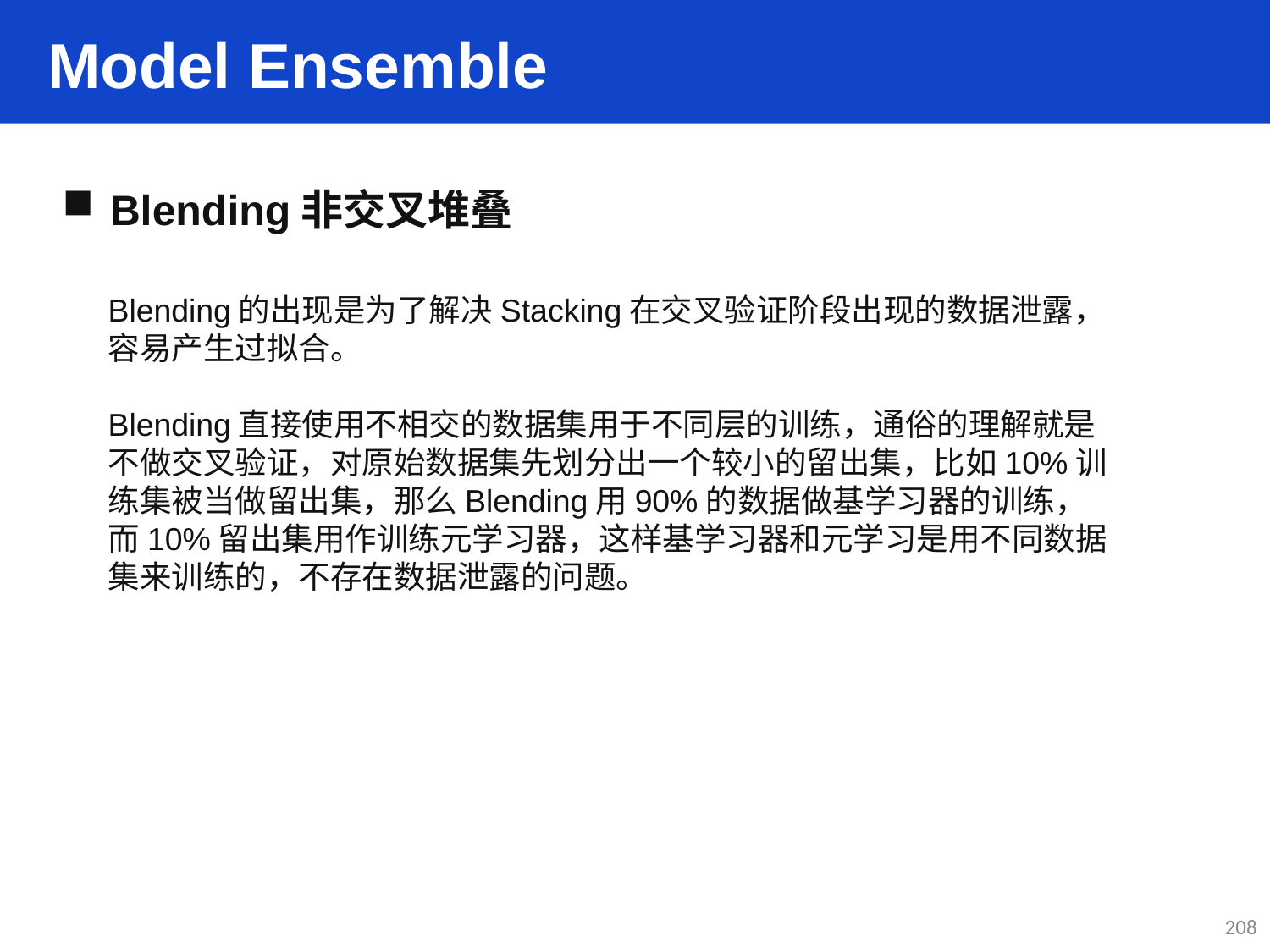

Model Ensemble

Blending非交叉堆叠

Blending的出现是为了解决Stacking在交叉验证阶段出现的数据泄露，容易产生过拟合。

Blending直接使用不相交的数据集用于不同层的训练，通俗的理解就是不做交叉验证，对原始数据集先划分出一个较小的留出集，比如10%训练集被当做留出集，那么Blending用90%的数据做基学习器的训练，而10%留出集用作训练元学习器，这样基学习器和元学习是用不同数据集来训练的，不存在数据泄露的问题。

208